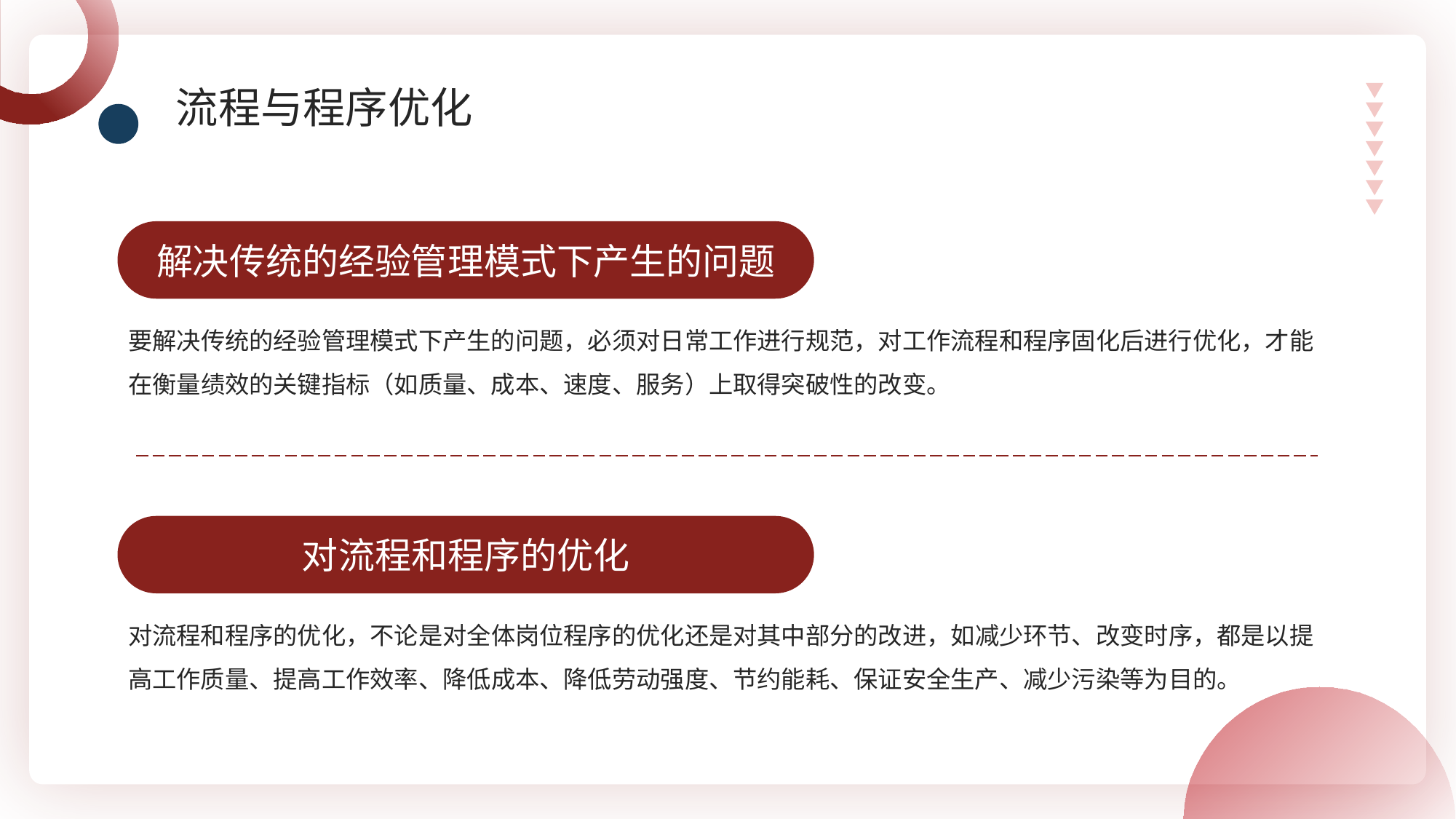

流程与程序优化
解决传统的经验管理模式下产生的问题
要解决传统的经验管理模式下产生的问题，必须对日常工作进行规范，对工作流程和程序固化后进行优化，才能在衡量绩效的关键指标（如质量、成本、速度、服务）上取得突破性的改变。
对流程和程序的优化
对流程和程序的优化，不论是对全体岗位程序的优化还是对其中部分的改进，如减少环节、改变时序，都是以提高工作质量、提高工作效率、降低成本、降低劳动强度、节约能耗、保证安全生产、减少污染等为目的。